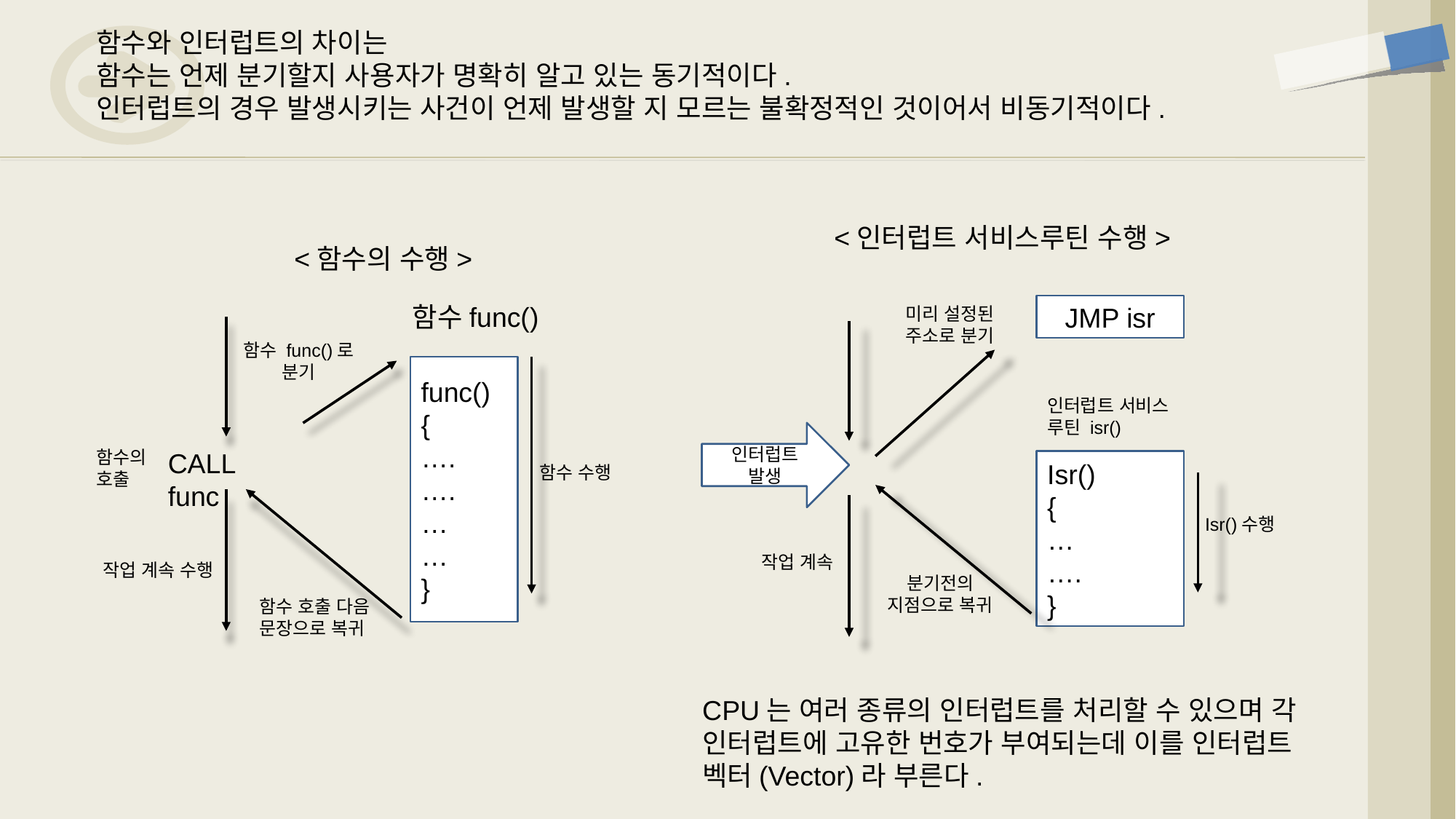

함수와 인터럽트의 차이는
함수는 언제 분기할지 사용자가 명확히 알고 있는 동기적이다.
인터럽트의 경우 발생시키는 사건이 언제 발생할 지 모르는 불확정적인 것이어서 비동기적이다.
<인터럽트 서비스루틴 수행>
<함수의 수행>
함수func()
JMP isr
미리 설정된 주소로 분기
함수 func()로 분기
func()
{
….
….
…
…
}
인터럽트 서비스 루틴 isr()
인터럽트 발생
함수의 호출
CALL func
Isr()
{
…
….
}
함수 수행
Isr()수행
작업 계속
작업 계속 수행
분기전의 지점으로 복귀
함수 호출 다음 문장으로 복귀
CPU는 여러 종류의 인터럽트를 처리할 수 있으며 각 인터럽트에 고유한 번호가 부여되는데 이를 인터럽트 벡터(Vector)라 부른다.